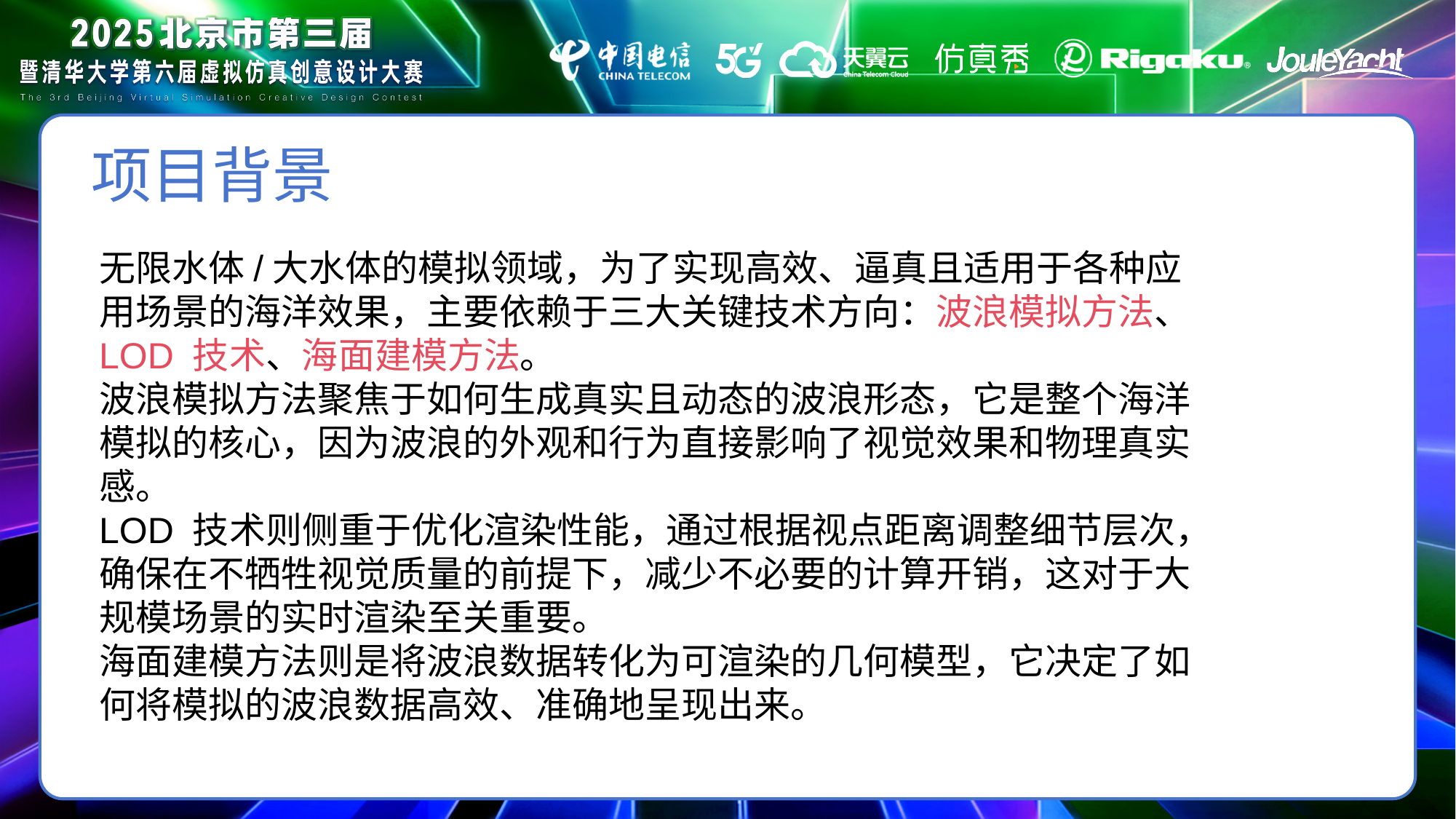

项目背景
无限水体/大水体的模拟领域，为了实现高效、逼真且适用于各种应用场景的海洋效果，主要依赖于三大关键技术方向：波浪模拟方法、LOD 技术、海面建模方法。
波浪模拟方法聚焦于如何生成真实且动态的波浪形态，它是整个海洋模拟的核心，因为波浪的外观和行为直接影响了视觉效果和物理真实感。
LOD 技术则侧重于优化渲染性能，通过根据视点距离调整细节层次，确保在不牺牲视觉质量的前提下，减少不必要的计算开销，这对于大规模场景的实时渲染至关重要。
海面建模方法则是将波浪数据转化为可渲染的几何模型，它决定了如何将模拟的波浪数据高效、准确地呈现出来。